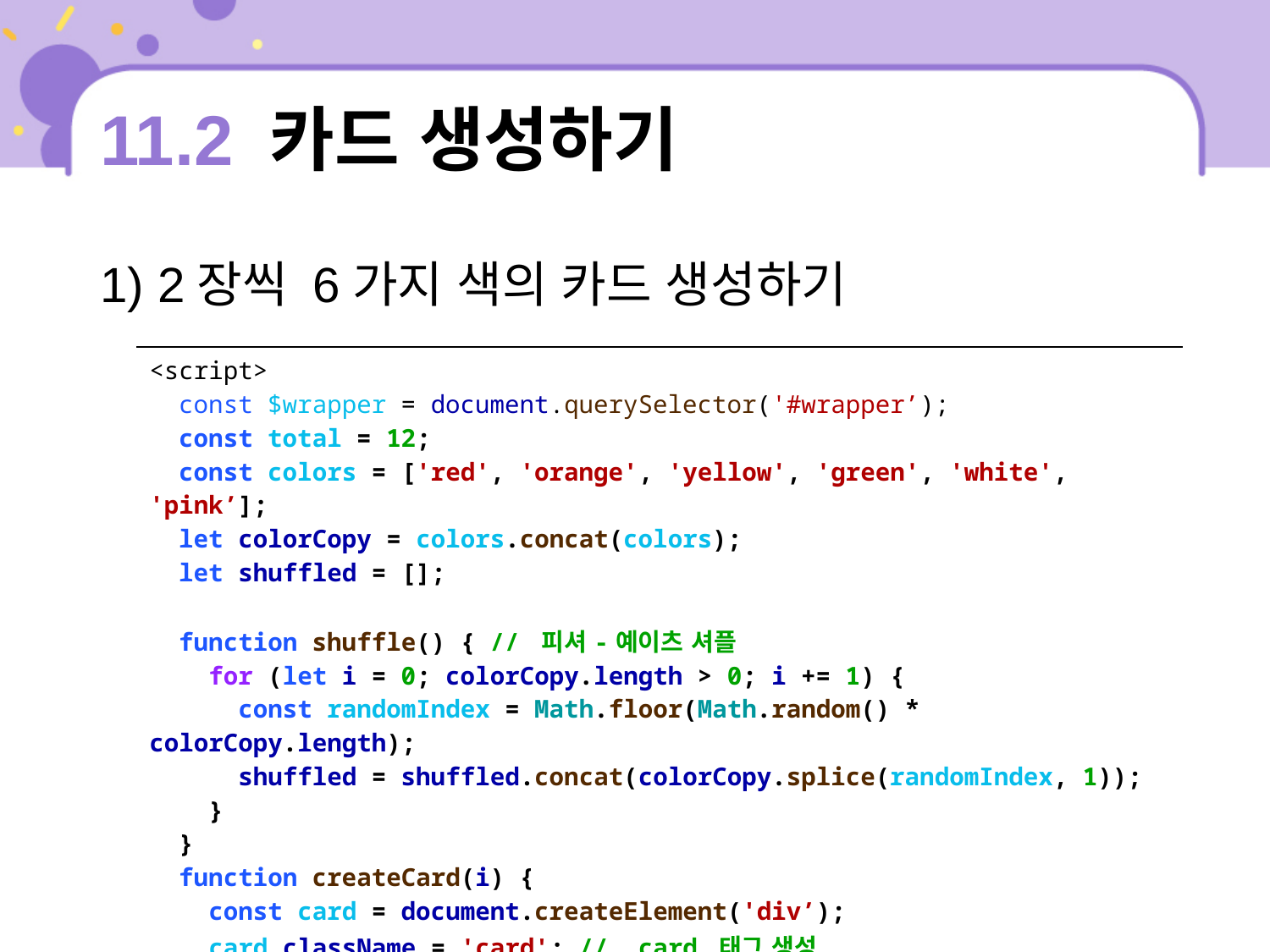

# 11.2 카드 생성하기
1) 2장씩 6가지 색의 카드 생성하기
| <script> const $wrapper = document.querySelector('#wrapper’); const total = 12; const colors = ['red', 'orange', 'yellow', 'green', 'white', 'pink’]; let colorCopy = colors.concat(colors); let shuffled = []; function shuffle() { // 피셔-예이츠 셔플 for (let i = 0; colorCopy.length > 0; i += 1) { const randomIndex = Math.floor(Math.random() \* colorCopy.length); shuffled = shuffled.concat(colorCopy.splice(randomIndex, 1)); } } function createCard(i) { const card = document.createElement('div’); card.className = 'card'; // .card 태그 생성 const cardInner = document.createElement('div’); cardInner.className = 'card-inner'; // .card-inner 태그 생성 const cardFront = document.createElement('div'); |
| --- |